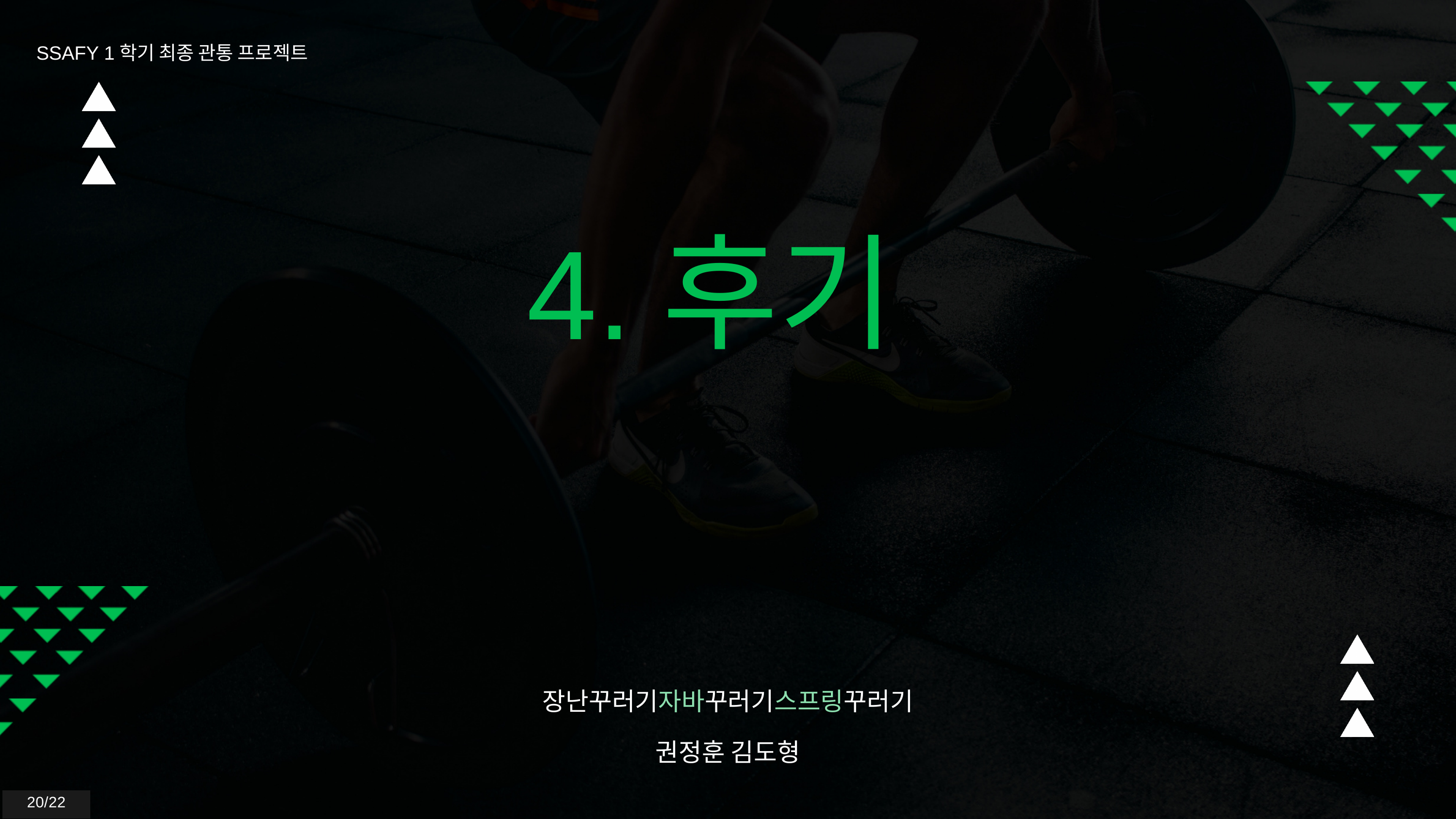

SSAFY 1학기 최종 관통 프로젝트

4.후기

장난꾸러기자바꾸러기스프링꾸러기
권정훈 김도형

20/22